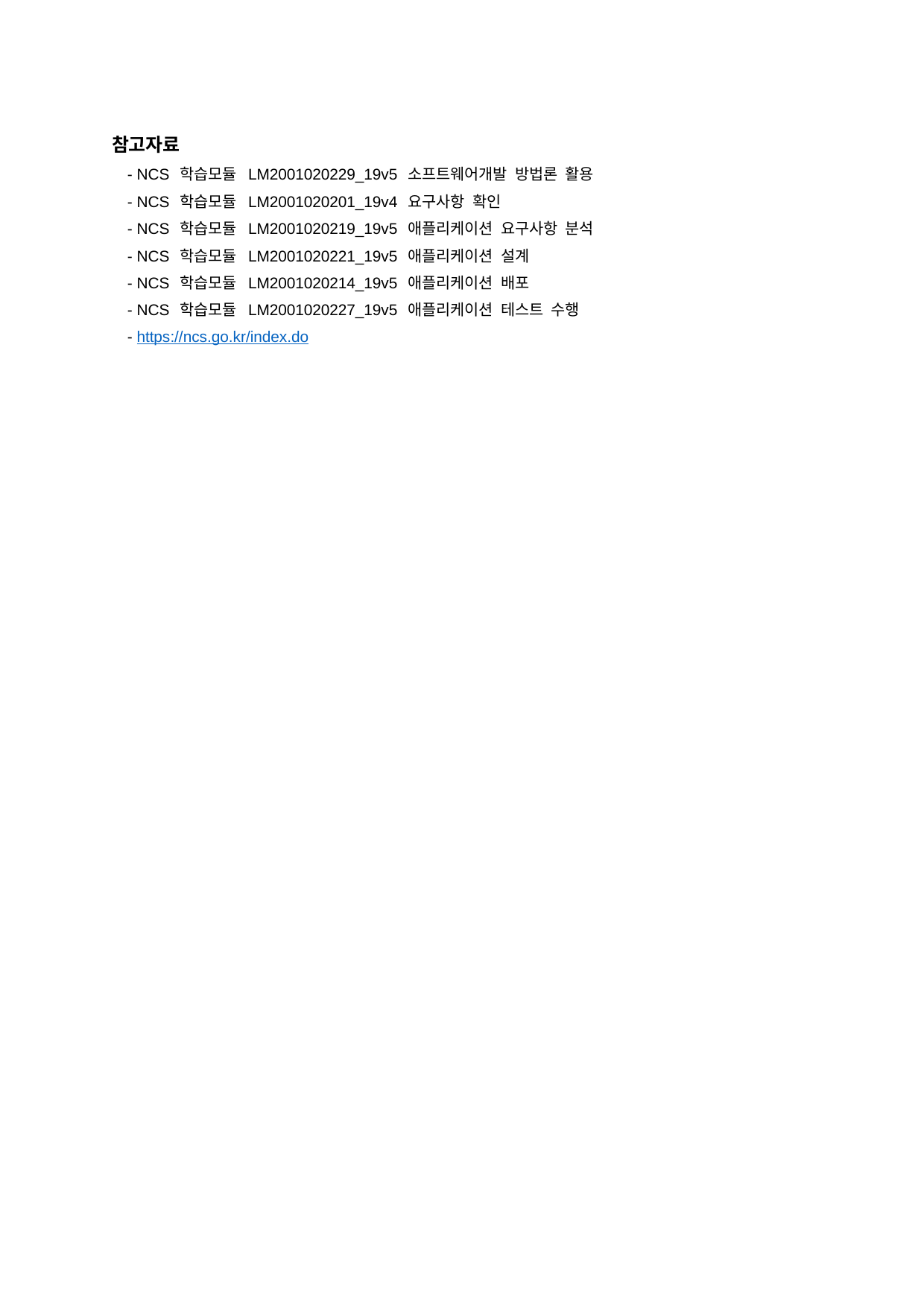

참고자료
- NCS 학습모듈 LM2001020229_19v5 소프트웨어개발 방법론 활용
- NCS 학습모듈 LM2001020201_19v4 요구사항 확인
- NCS 학습모듈 LM2001020219_19v5 애플리케이션 요구사항 분석
- NCS 학습모듈 LM2001020221_19v5 애플리케이션 설계
- NCS 학습모듈 LM2001020214_19v5 애플리케이션 배포
- NCS 학습모듈 LM2001020227_19v5 애플리케이션 테스트 수행
- https://ncs.go.kr/index.do